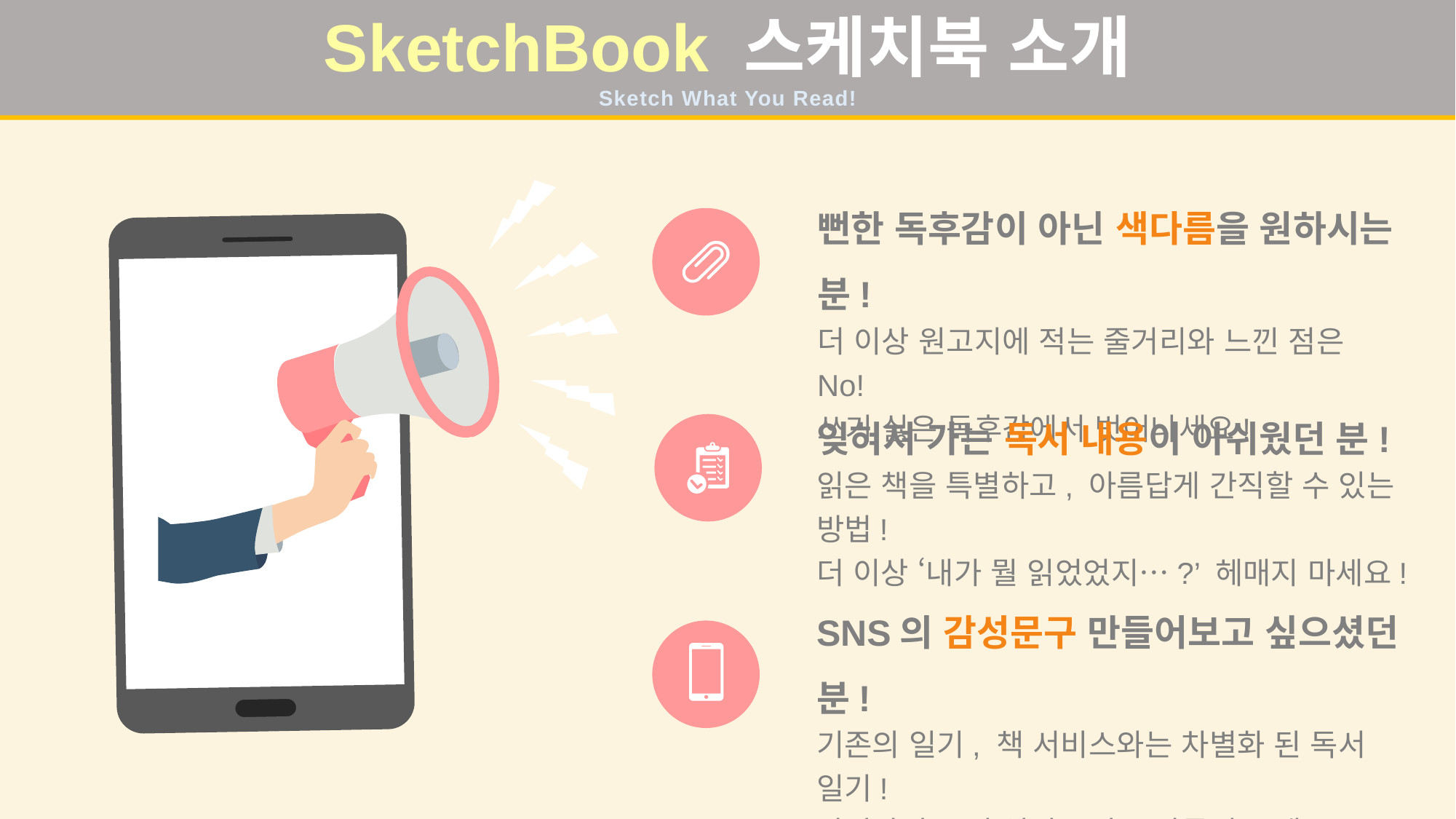

SketchBook 스케치북 소개
Sketch What You Read!
뻔한 독후감이 아닌 색다름을 원하시는 분!
더 이상 원고지에 적는 줄거리와 느낀 점은 No!
쓰기 싫은 독후감에서 벗어나세요!

잊혀져 가는 독서 내용이 아쉬웠던 분!
읽은 책을 특별하고, 아름답게 간직할 수 있는 방법!
더 이상 ‘내가 뭘 읽었었지…?’ 헤매지 마세요!

SNS의 감성문구 만들어보고 싶으셨던 분!
기존의 일기, 책 서비스와는 차별화 된 독서 일기!
당신만의 독서 일기, 지금 만들어 보세요!